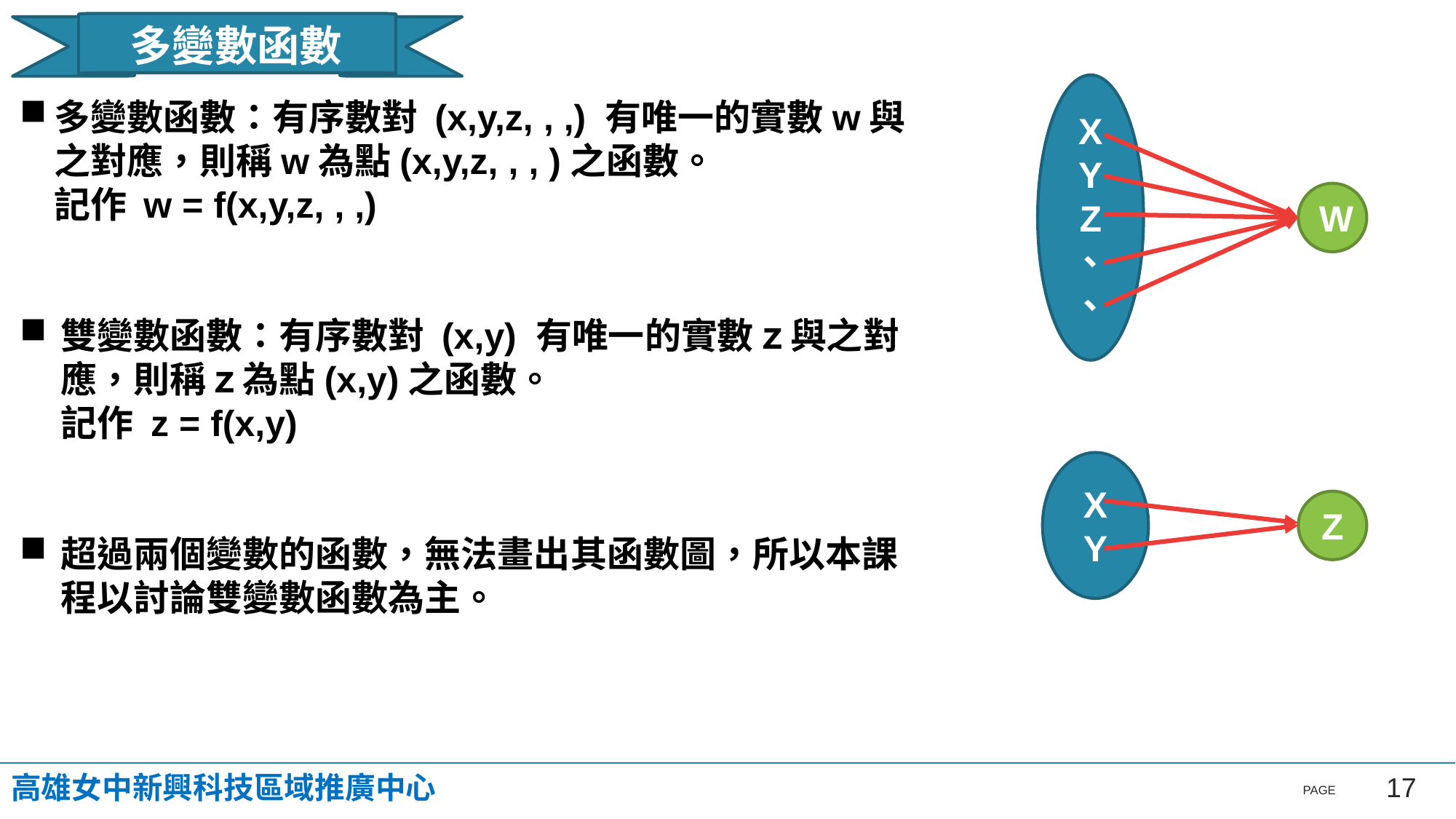

多變數函數
X
Y
Z
、
、
多變數函數：有序數對 (x,y,z, , ,) 有唯一的實數w與之對應，則稱w為點(x,y,z, , , )之函數。
記作 w = f(x,y,z, , ,)

雙變數函數：有序數對 (x,y) 有唯一的實數ｚ與之對應，則稱ｚ為點(x,y)之函數。
記作 z = f(x,y)

超過兩個變數的函數，無法畫出其函數圖，所以本課程以討論雙變數函數為主。

W
X
Y
Z
高雄女中新興科技區域推廣中心